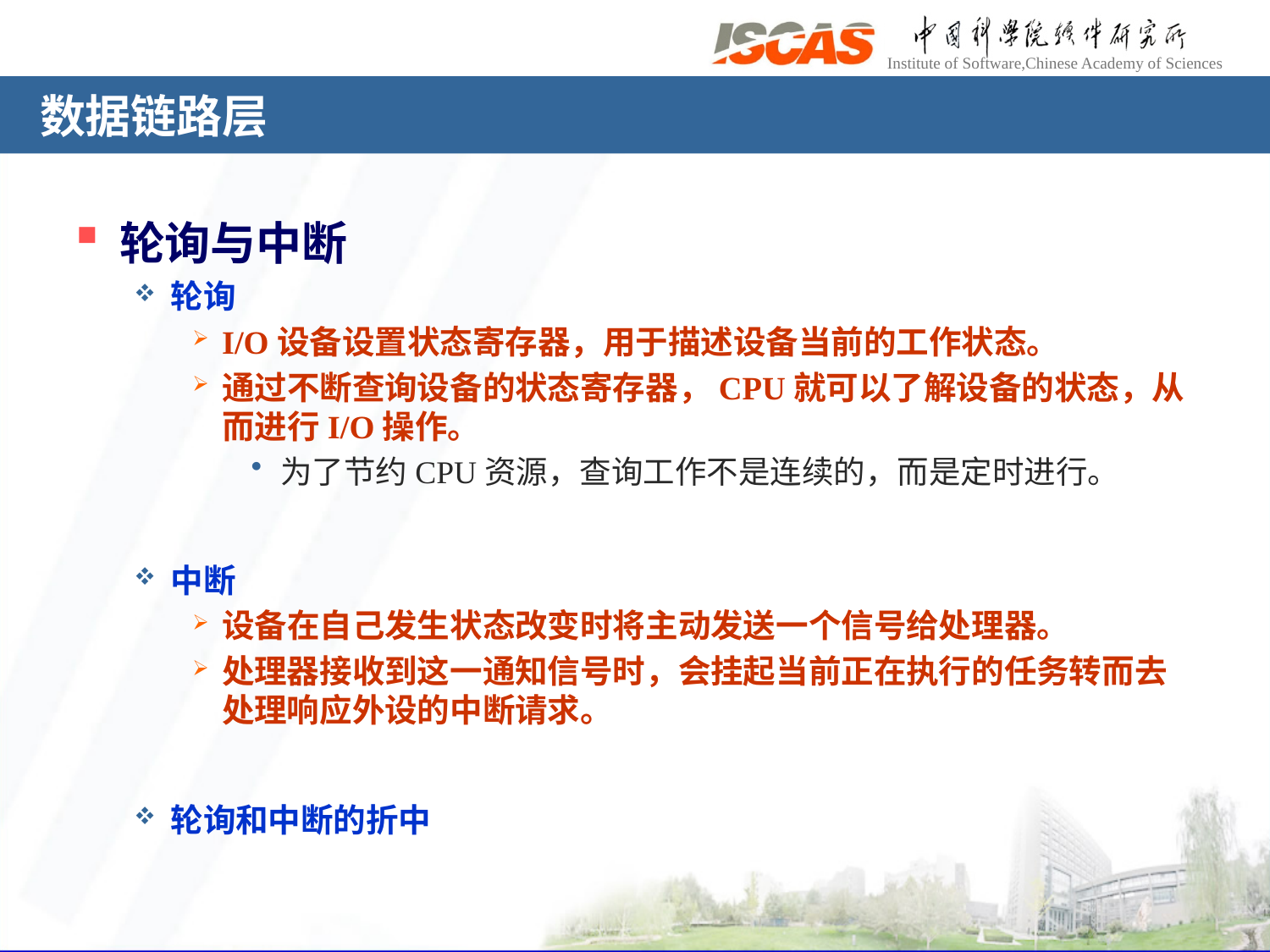

# 数据链路层
轮询与中断
轮询
I/O设备设置状态寄存器，用于描述设备当前的工作状态。
通过不断查询设备的状态寄存器，CPU就可以了解设备的状态，从而进行I/O操作。
为了节约CPU资源，查询工作不是连续的，而是定时进行。

中断
设备在自己发生状态改变时将主动发送一个信号给处理器。
处理器接收到这一通知信号时，会挂起当前正在执行的任务转而去处理响应外设的中断请求。

轮询和中断的折中